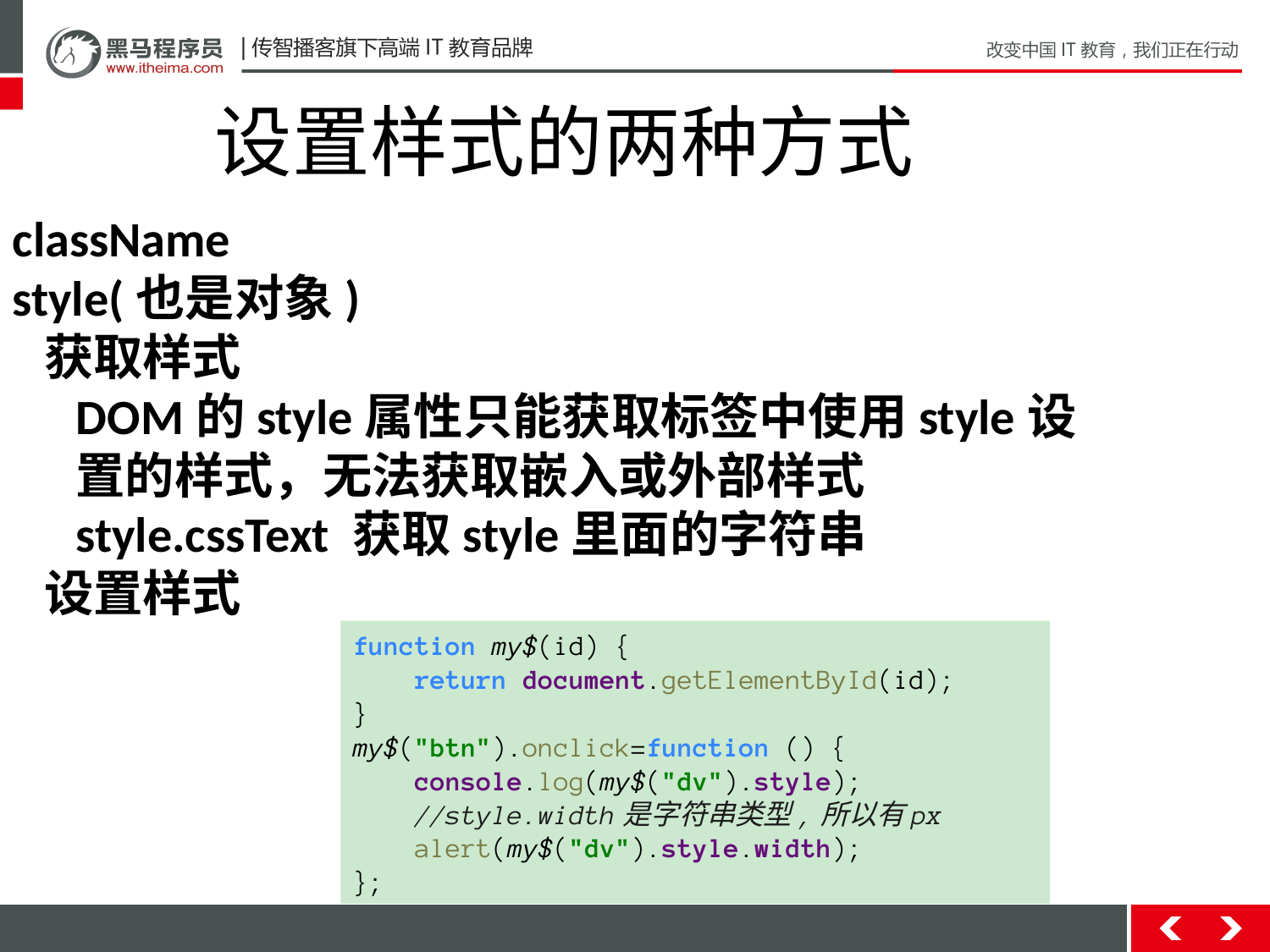

设置样式的两种方式
className
style(也是对象)
获取样式
DOM的style属性只能获取标签中使用style设置的样式，无法获取嵌入或外部样式
style.cssText 获取style里面的字符串
设置样式
function my$(id) {
    return document.getElementById(id);
}
my$("btn").onclick=function () {
    console.log(my$("dv").style);
    //style.width是字符串类型,所以有px
    alert(my$("dv").style.width);
};